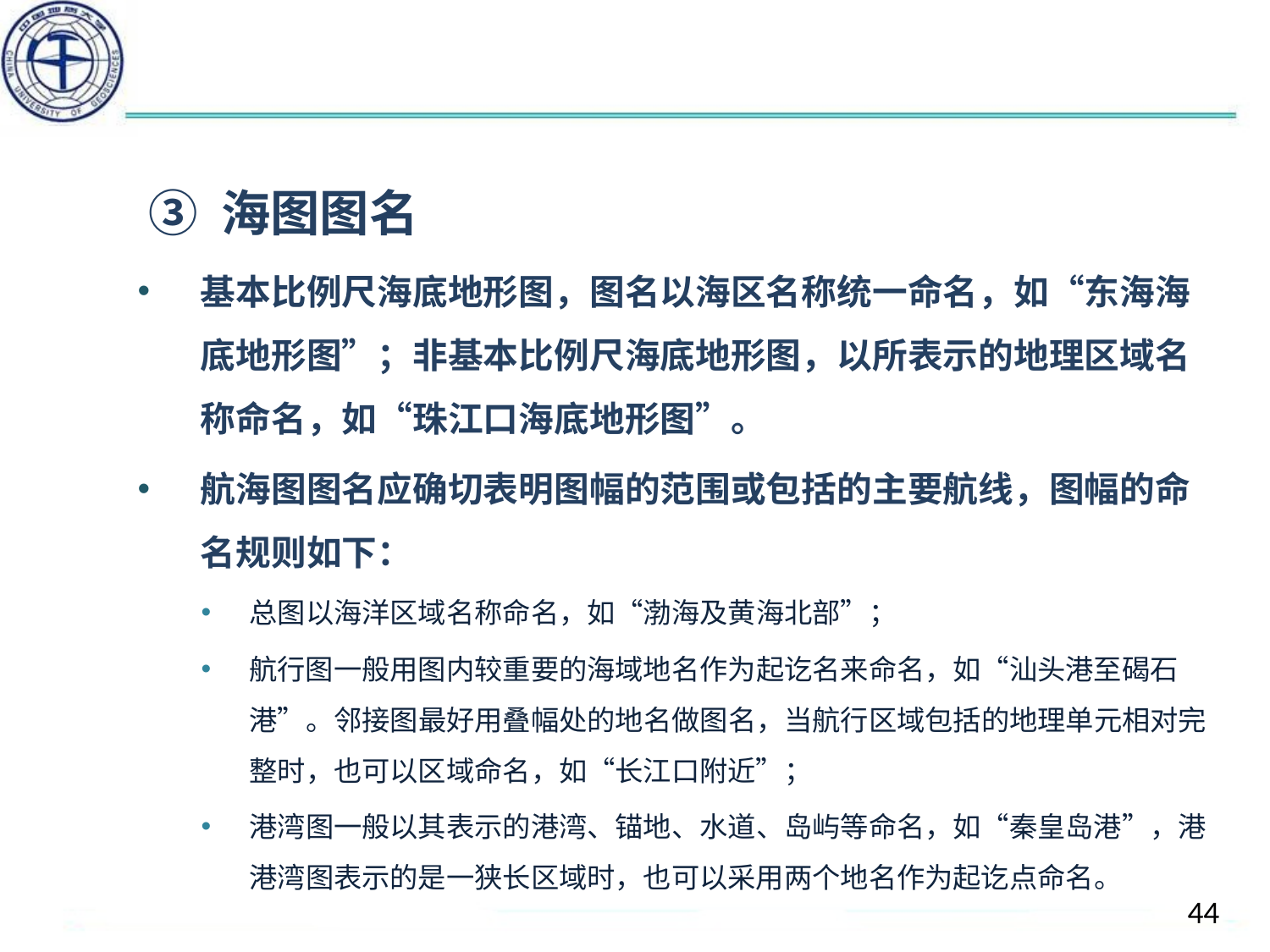

#
 ③ 海图图名
基本比例尺海底地形图，图名以海区名称统一命名，如“东海海底地形图”；非基本比例尺海底地形图，以所表示的地理区域名称命名，如“珠江口海底地形图”。
航海图图名应确切表明图幅的范围或包括的主要航线，图幅的命名规则如下：
总图以海洋区域名称命名，如“渤海及黄海北部”；
航行图一般用图内较重要的海域地名作为起讫名来命名，如“汕头港至碣石港”。邻接图最好用叠幅处的地名做图名，当航行区域包括的地理单元相对完整时，也可以区域命名，如“长江口附近”；
港湾图一般以其表示的港湾、锚地、水道、岛屿等命名，如“秦皇岛港”，港港湾图表示的是一狭长区域时，也可以采用两个地名作为起讫点命名。